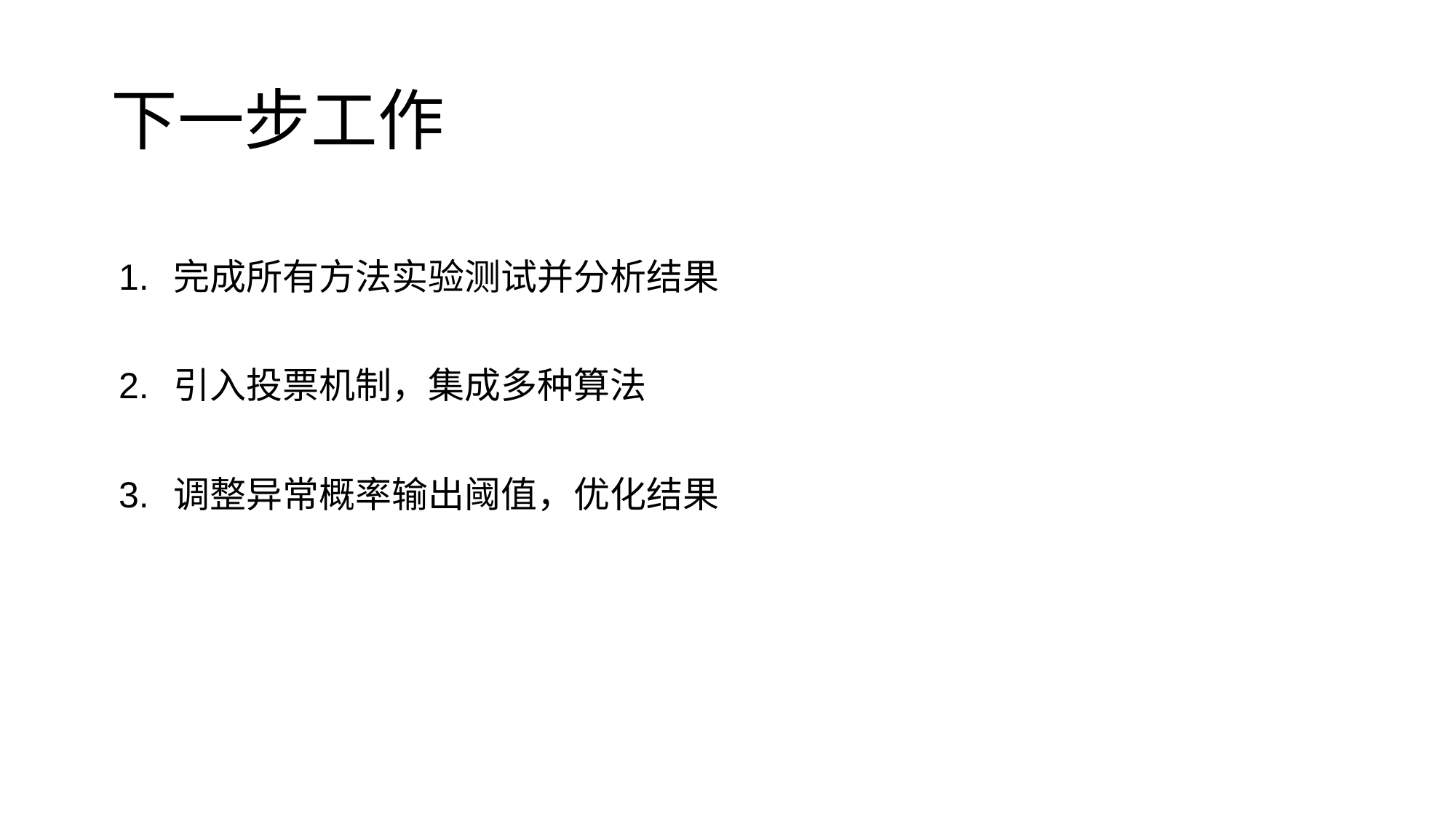

# 下一步工作
完成所有方法实验测试并分析结果

引入投票机制，集成多种算法

调整异常概率输出阈值，优化结果